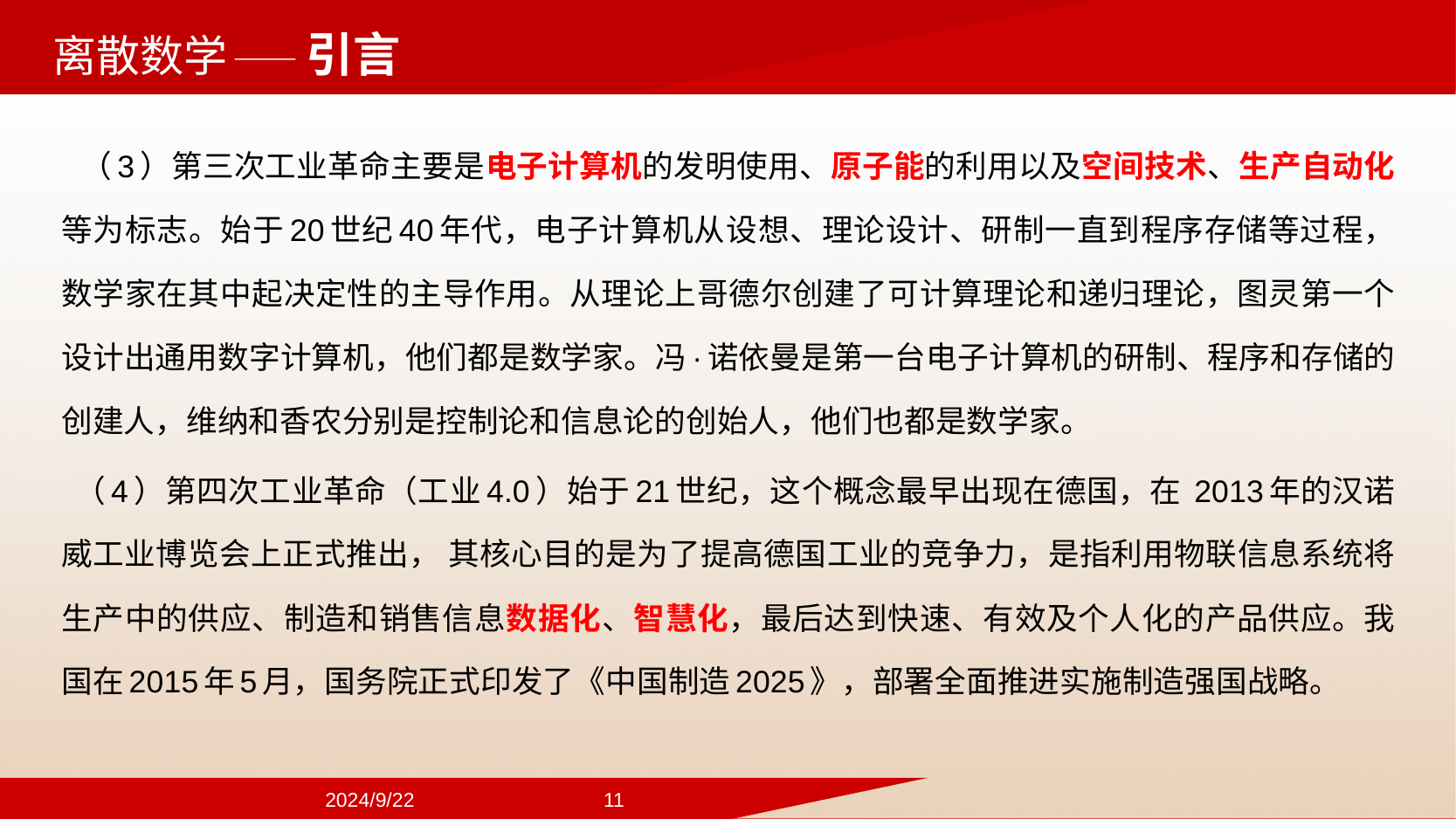

——引言
  （3）第三次工业革命主要是电子计算机的发明使用、原子能的利用以及空间技术、生产自动化等为标志。始于20世纪40年代，电子计算机从设想、理论设计、研制一直到程序存储等过程，数学家在其中起决定性的主导作用。从理论上哥德尔创建了可计算理论和递归理论，图灵第一个设计出通用数字计算机，他们都是数学家。冯·诺依曼是第一台电子计算机的研制、程序和存储的创建人，维纳和香农分别是控制论和信息论的创始人，他们也都是数学家。
 （4）第四次工业革命（工业4.0）始于21世纪，这个概念最早出现在德国，在 2013年的汉诺威工业博览会上正式推出， 其核心目的是为了提高德国工业的竞争力，是指利用物联信息系统将生产中的供应、制造和销售信息数据化、智慧化，最后达到快速、有效及个人化的产品供应。我国在2015年5月，国务院正式印发了《中国制造2025》，部署全面推进实施制造强国战略。
2024/9/22
11